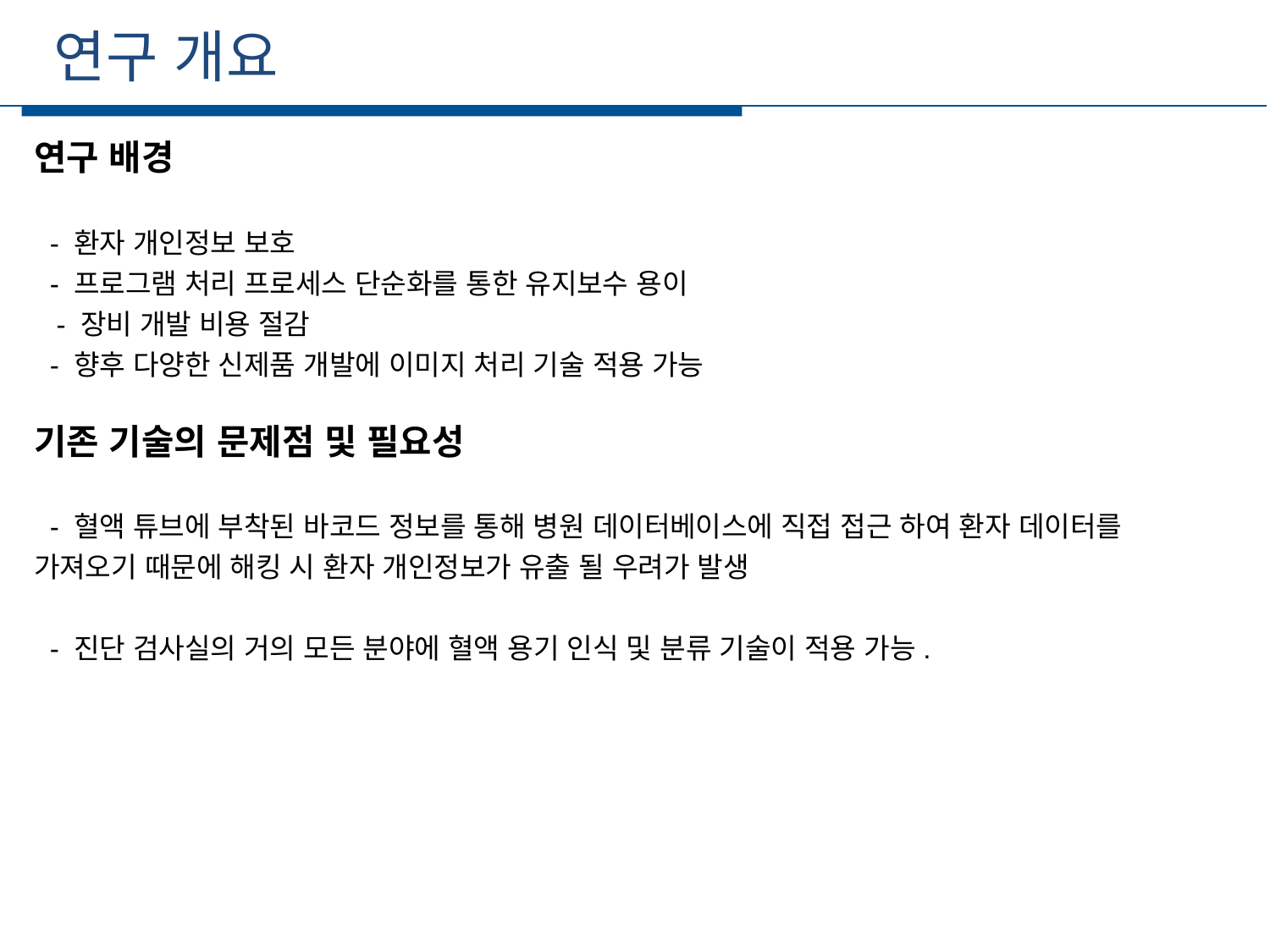

연구 개요
세부일정

연구 배경

  - 환자 개인정보 보호
  - 프로그램 처리 프로세스 단순화를 통한 유지보수 용이
  - 장비 개발 비용 절감
  - 향후 다양한 신제품 개발에 이미지 처리 기술 적용 가능

기존 기술의 문제점 및 필요성

  - 혈액 튜브에 부착된 바코드 정보를 통해 병원 데이터베이스에 직접 접근 하여 환자 데이터를 가져오기 때문에 해킹 시 환자 개인정보가 유출 될 우려가 발생
  - 진단 검사실의 거의 모든 분야에 혈액 용기 인식 및 분류 기술이 적용 가능.